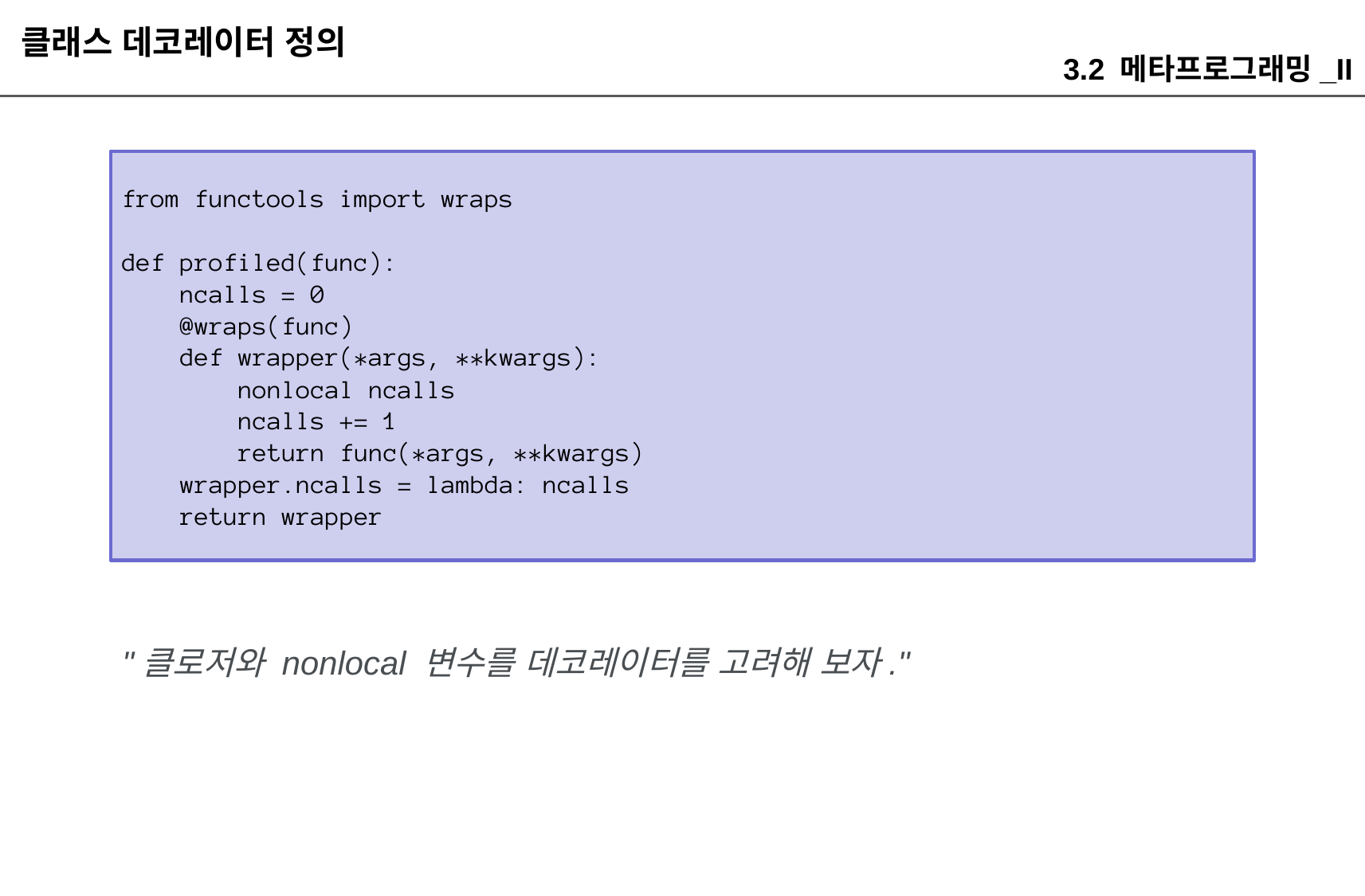

클래스 데코레이터 정의
3.2 메타프로그래밍_II
from functools import wraps

def profiled(func):
    ncalls = 0
    @wraps(func)
    def wrapper(*args, **kwargs):
        nonlocal ncalls
        ncalls += 1
        return func(*args, **kwargs)
    wrapper.ncalls = lambda: ncalls
    return wrapper
"클로저와 nonlocal 변수를 데코레이터를 고려해 보자."